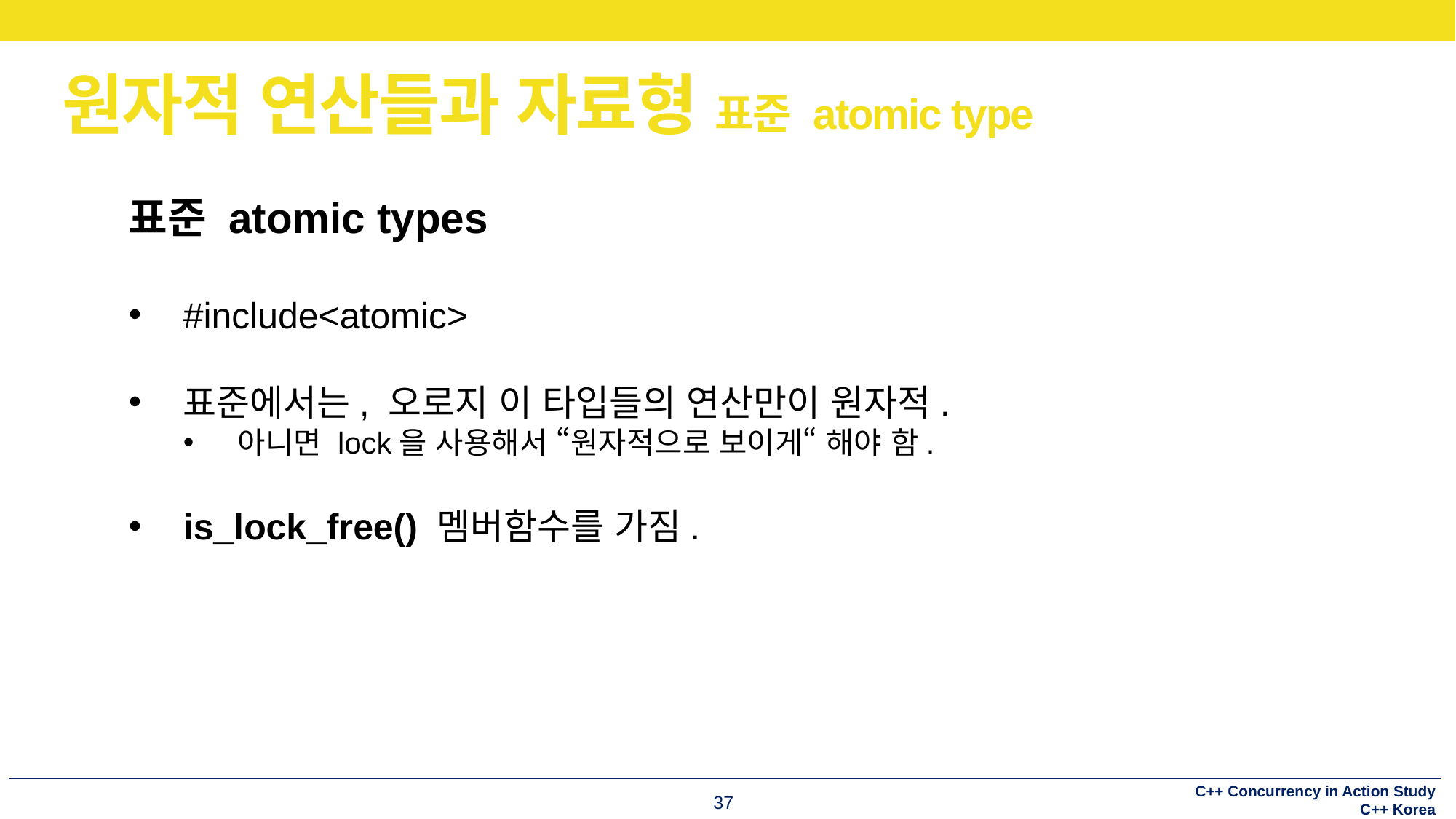

# 원자적 연산들과 자료형 표준 atomic type
표준 atomic types

#include<atomic>

표준에서는, 오로지 이 타입들의 연산만이 원자적.
아니면 lock을 사용해서 “원자적으로 보이게“ 해야 함.

is_lock_free() 멤버함수를 가짐.

37